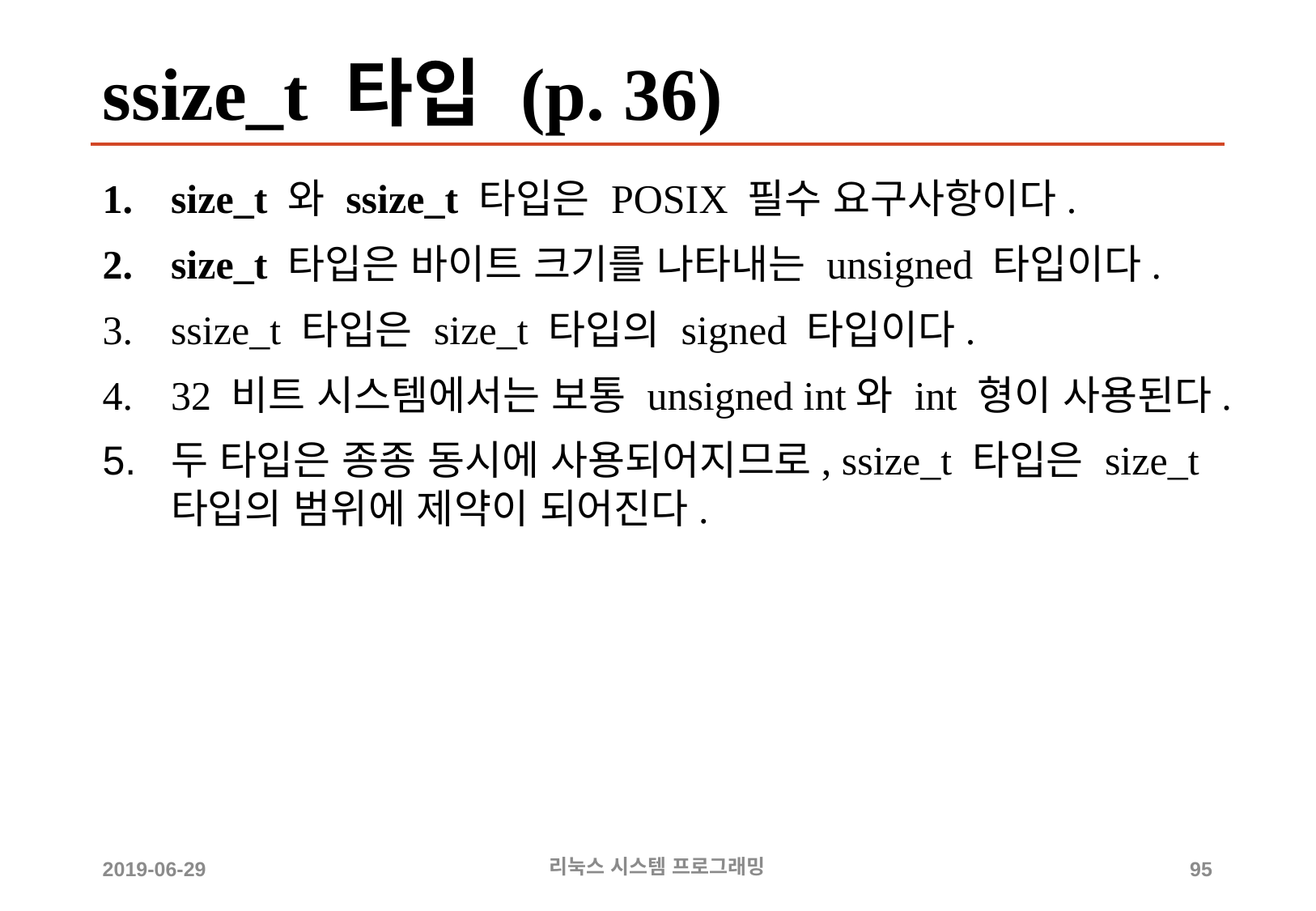

# ssize_t 타입 (p. 36)
size_t 와 ssize_t 타입은 POSIX 필수 요구사항이다.
size_t 타입은 바이트 크기를 나타내는 unsigned 타입이다.
ssize_t 타입은 size_t 타입의 signed 타입이다.
32 비트 시스템에서는 보통 unsigned int와 int 형이 사용된다.
두 타입은 종종 동시에 사용되어지므로, ssize_t 타입은 size_t 타입의 범위에 제약이 되어진다.
2019-06-29
리눅스 시스템 프로그래밍
95